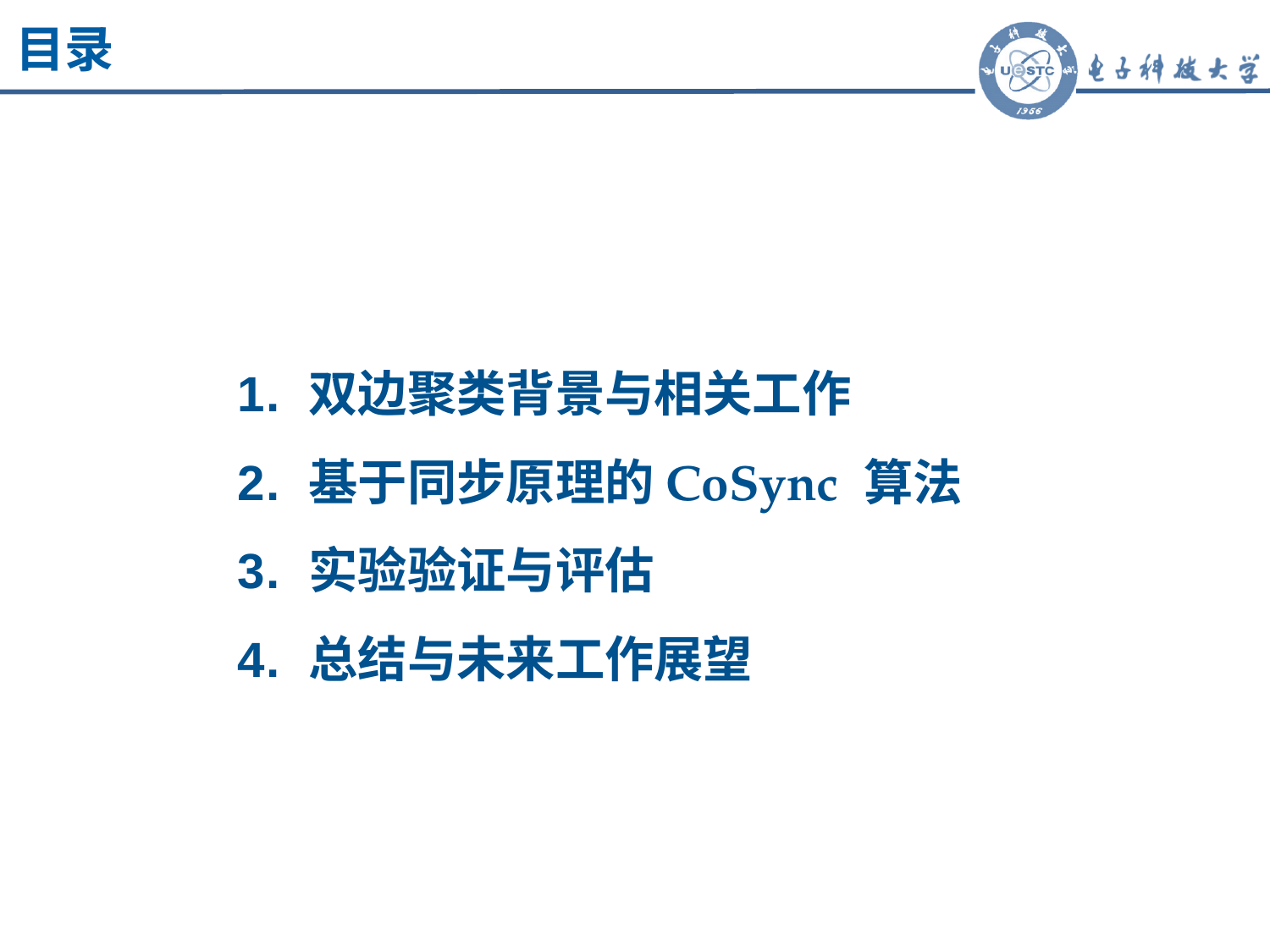

目录
双边聚类背景与相关工作
基于同步原理的CoSync 算法
实验验证与评估
总结与未来工作展望